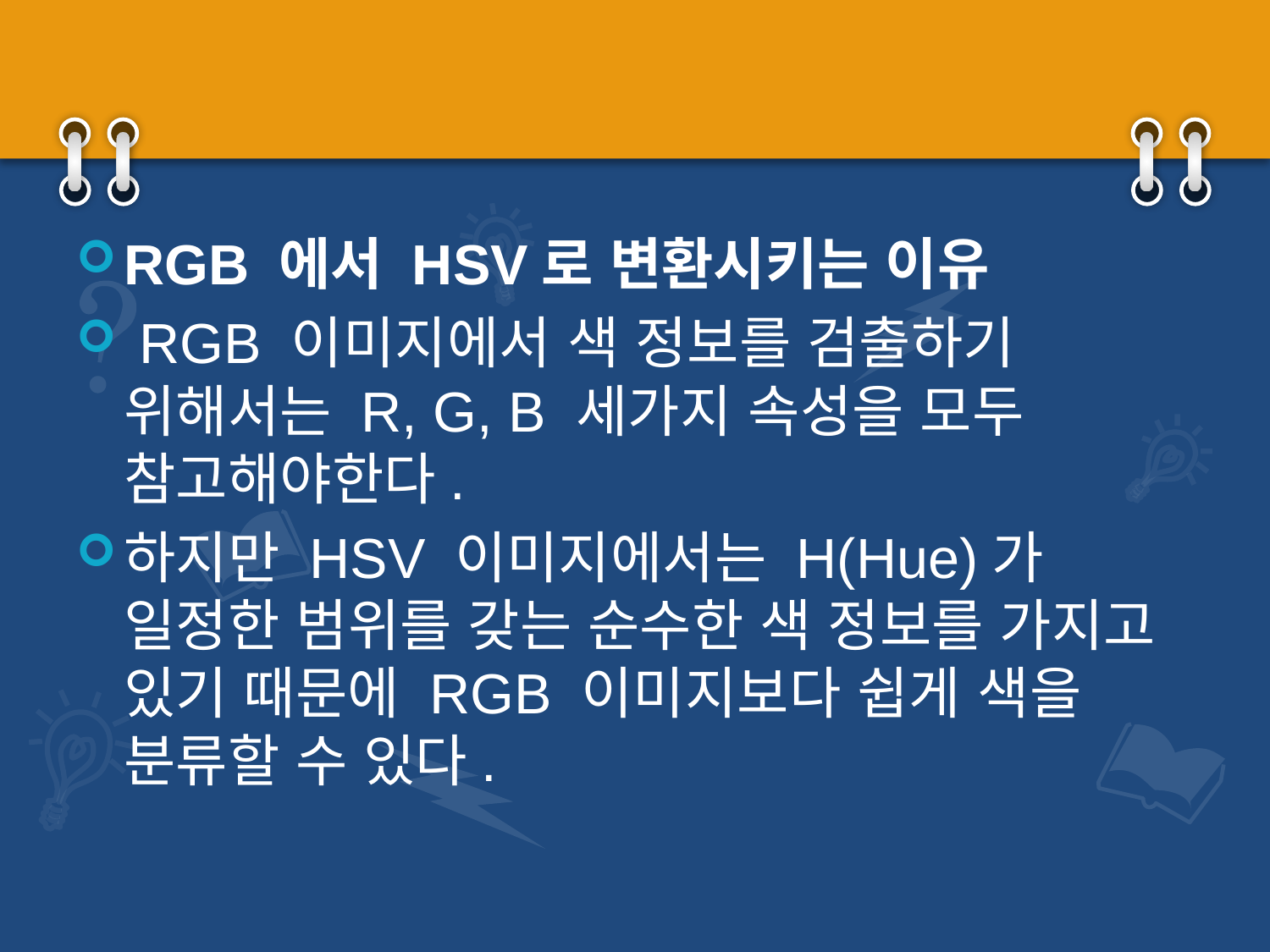

#
RGB 에서 HSV로 변환시키는 이유
 RGB 이미지에서 색 정보를 검출하기 위해서는 R, G, B 세가지 속성을 모두 참고해야한다.
하지만 HSV 이미지에서는 H(Hue)가 일정한 범위를 갖는 순수한 색 정보를 가지고 있기 때문에 RGB 이미지보다 쉽게 색을 분류할 수 있다.